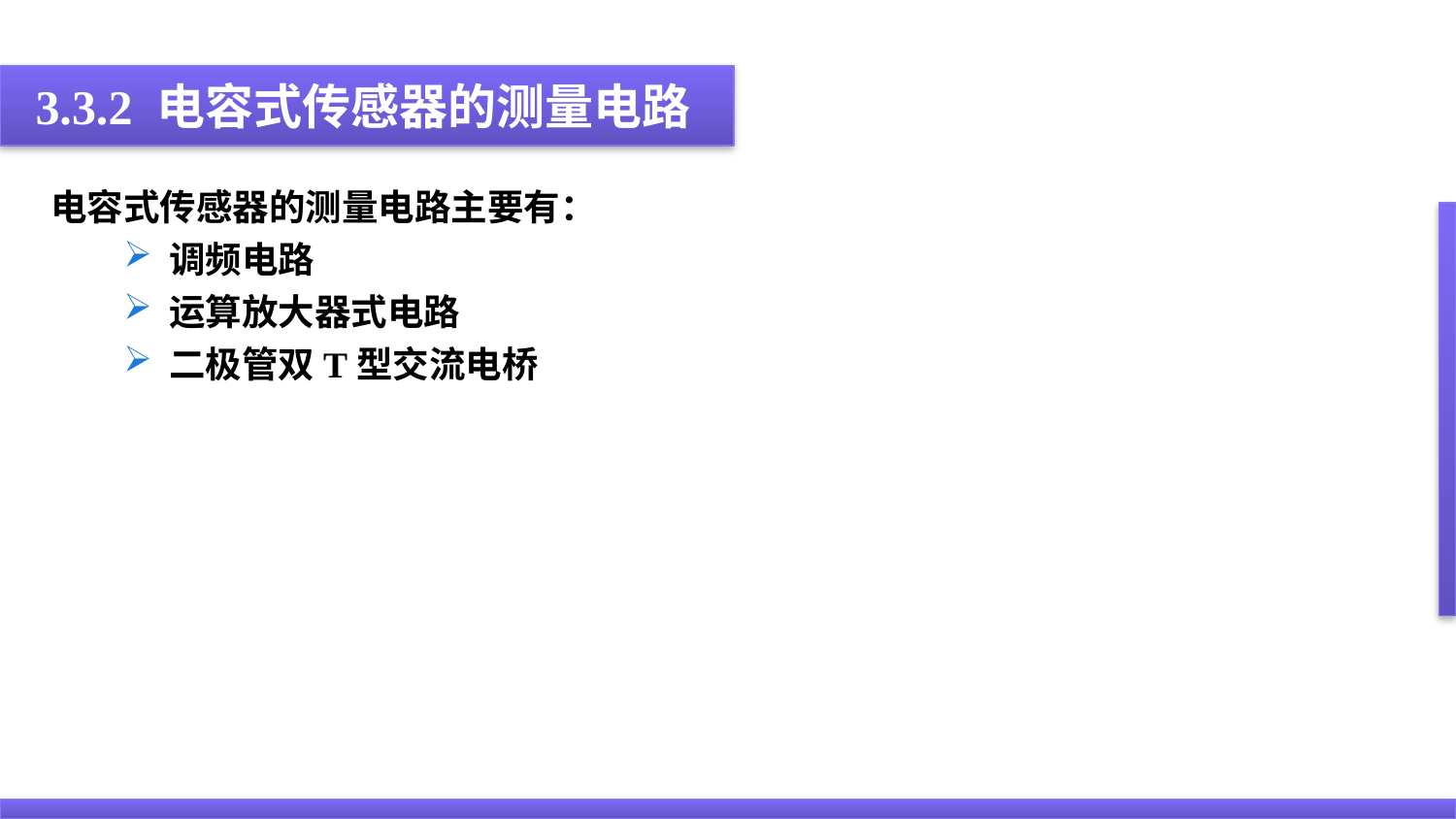

3.3.2 电容式传感器的测量电路
电容式传感器的测量电路主要有：
调频电路
运算放大器式电路
二极管双T型交流电桥